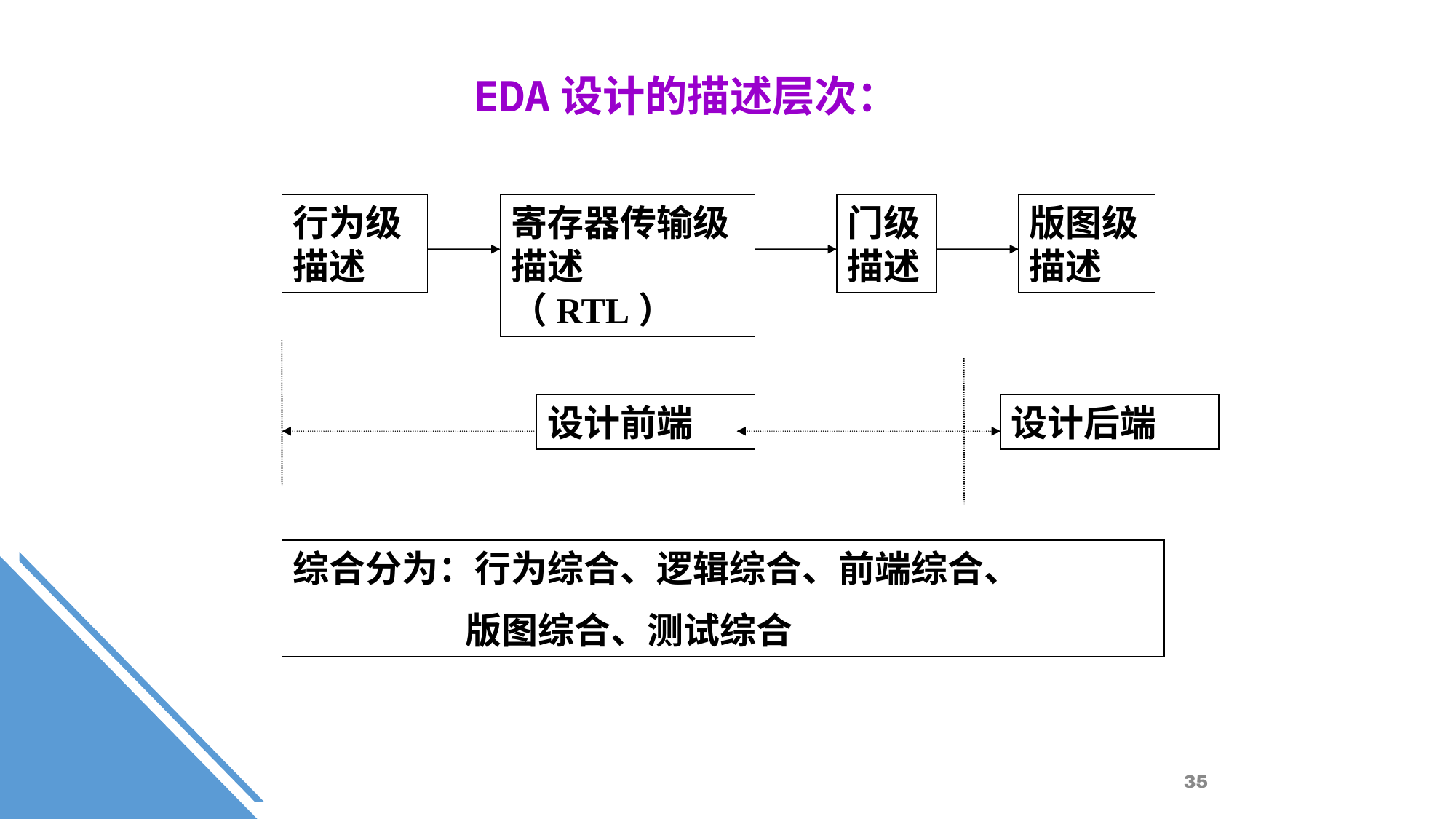

EDA设计的描述层次：
行为级描述
寄存器传输级描述（RTL）
门级描述
版图级描述

设计前端
设计后端

综合分为：行为综合、逻辑综合、前端综合、
                    版图综合、测试综合
35